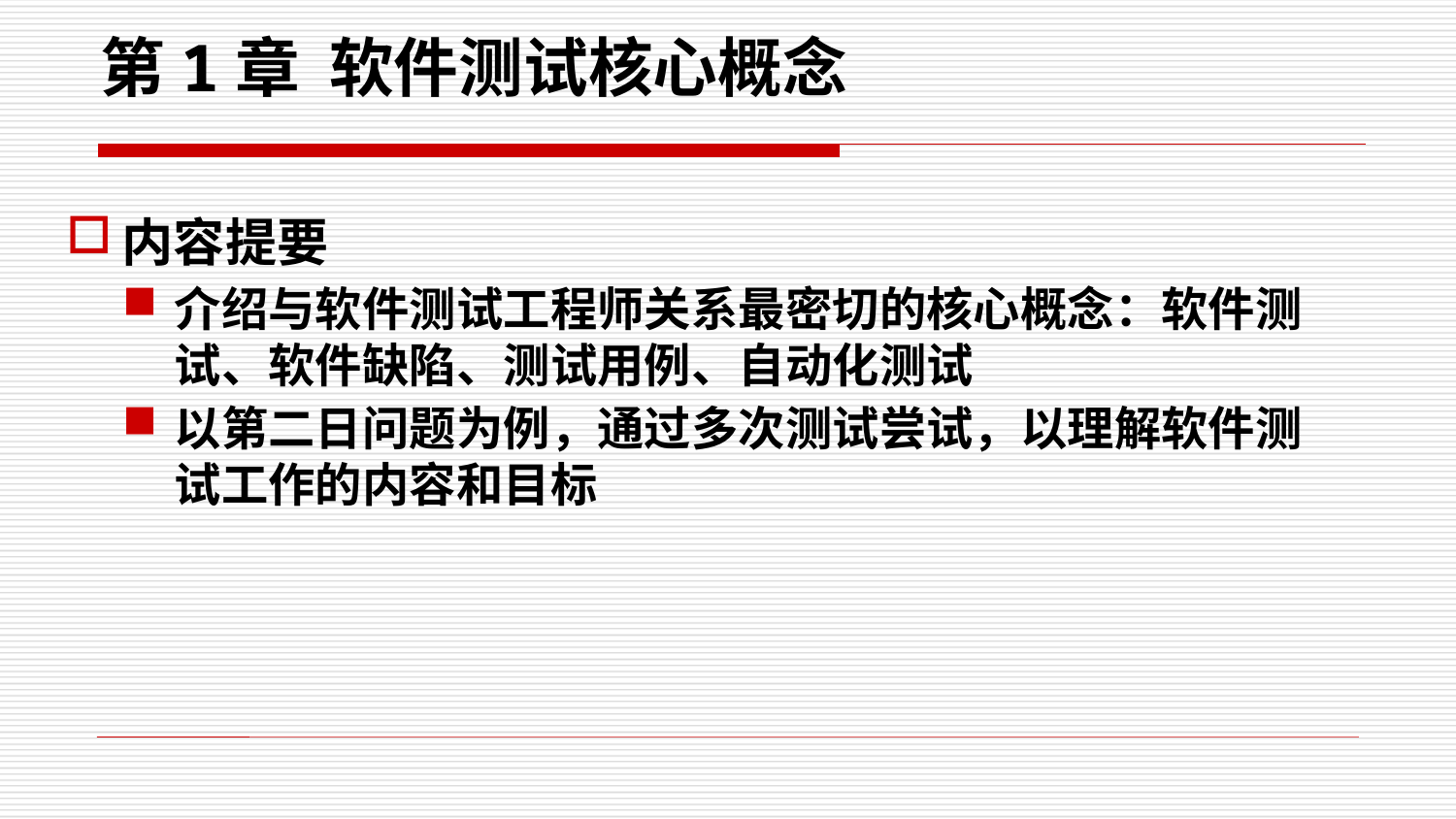

# 第1章  软件测试核心概念
内容提要
介绍与软件测试工程师关系最密切的核心概念：软件测试、软件缺陷、测试用例、自动化测试
以第二日问题为例，通过多次测试尝试，以理解软件测试工作的内容和目标